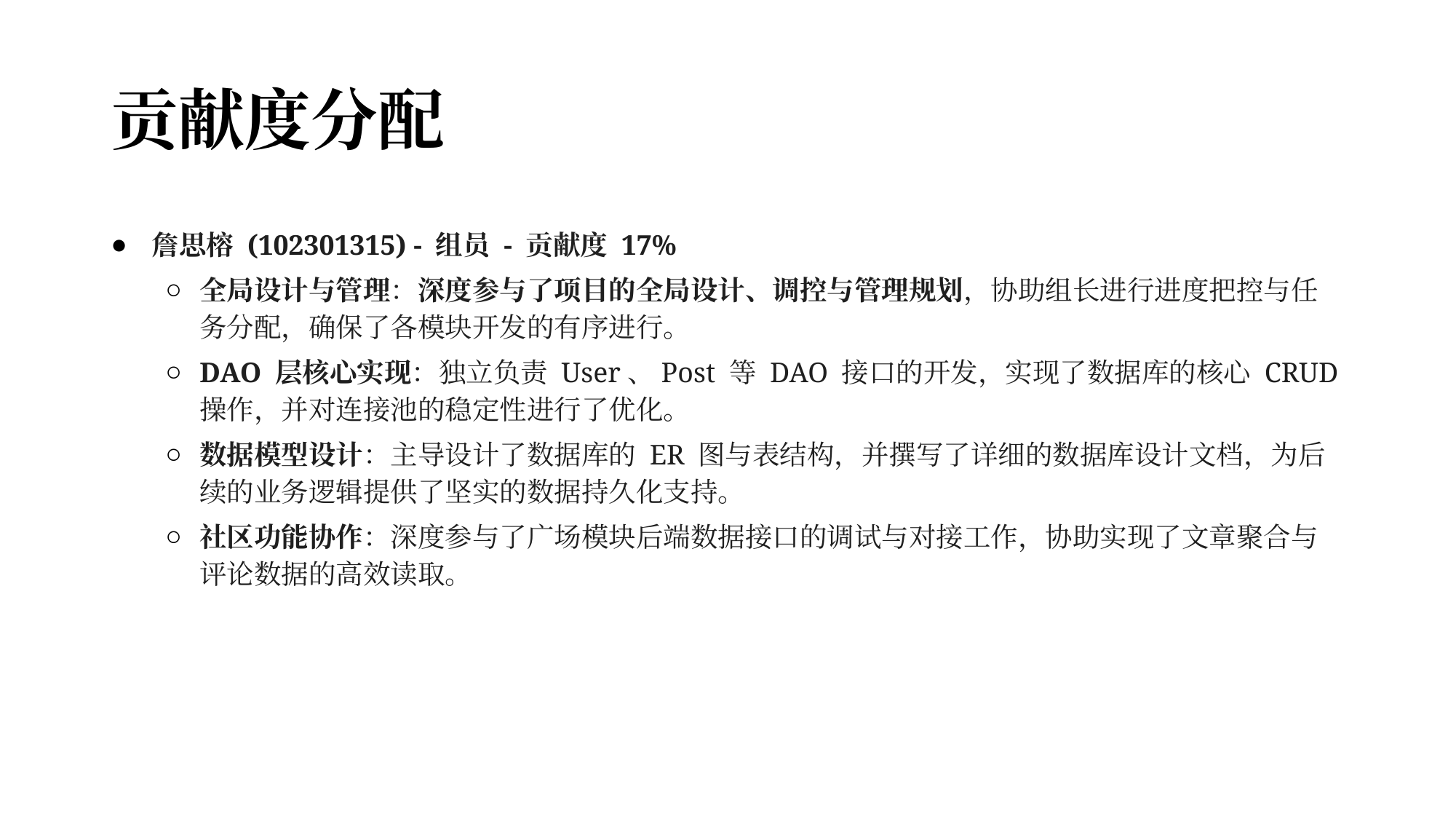

# 贡献度分配
詹思榕 (102301315) - 组员 - 贡献度 17%
全局设计与管理：深度参与了项目的全局设计、调控与管理规划，协助组长进行进度把控与任务分配，确保了各模块开发的有序进行。
DAO 层核心实现：独立负责 User、Post 等 DAO 接口的开发，实现了数据库的核心 CRUD 操作，并对连接池的稳定性进行了优化。
数据模型设计：主导设计了数据库的 ER 图与表结构，并撰写了详细的数据库设计文档，为后续的业务逻辑提供了坚实的数据持久化支持。
社区功能协作：深度参与了广场模块后端数据接口的调试与对接工作，协助实现了文章聚合与评论数据的高效读取。